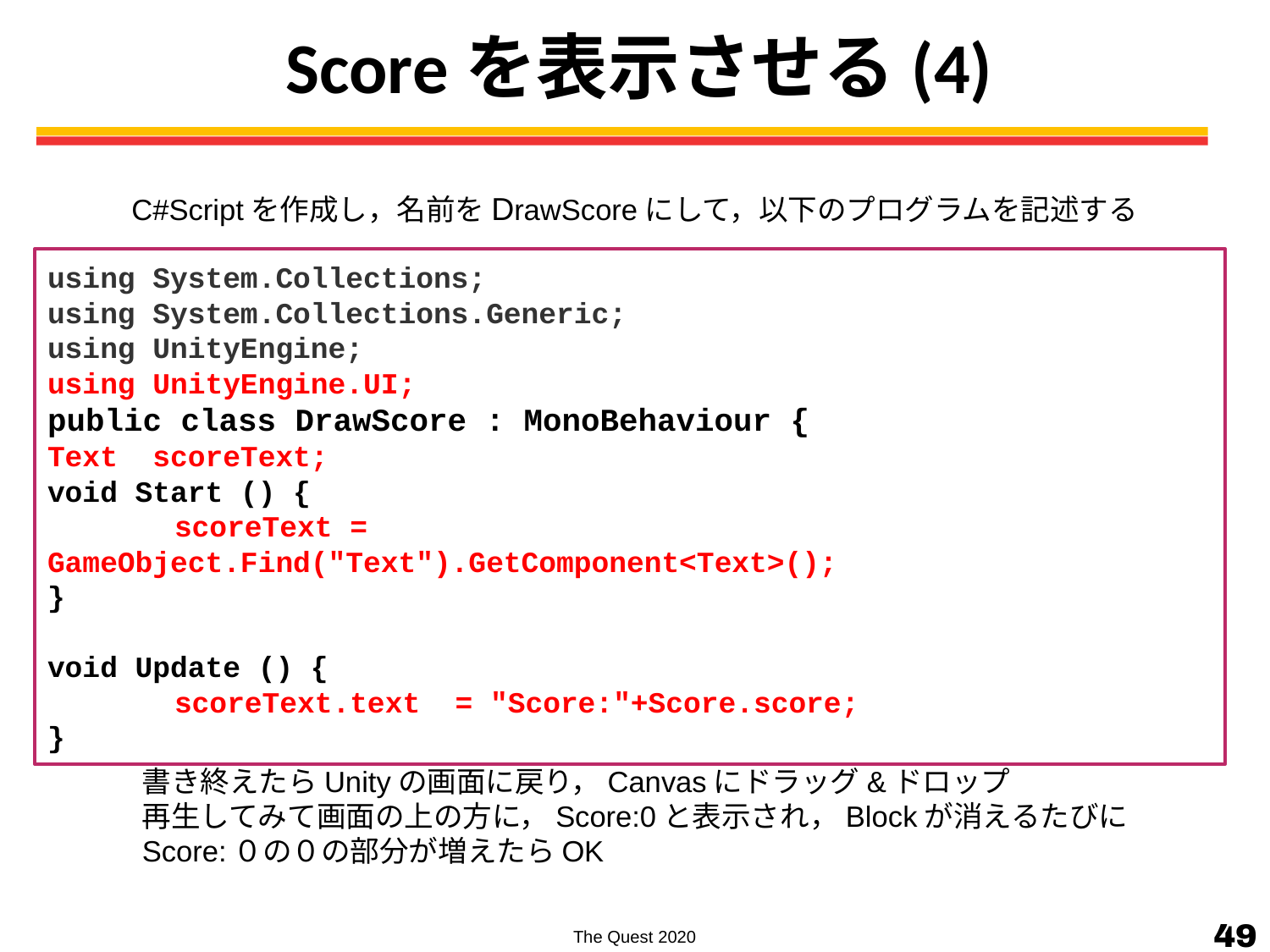

# Scoreを表示させる(4)
C#Scriptを作成し，名前をDrawScoreにして，以下のプログラムを記述する
using System.Collections;
using System.Collections.Generic;
using UnityEngine;
using UnityEngine.UI;
public class DrawScore : MonoBehaviour {
Text  scoreText;
void Start () {
	scoreText = 	GameObject.Find("Text").GetComponent<Text>();
}

void Update () {
	scoreText.text  = "Score:"+Score.score;
}
書き終えたらUnityの画面に戻り，Canvasにドラッグ&ドロップ
再生してみて画面の上の方に，Score:0と表示され，Blockが消えるたびに
Score:０の０の部分が増えたらOK
49
The Quest 2020